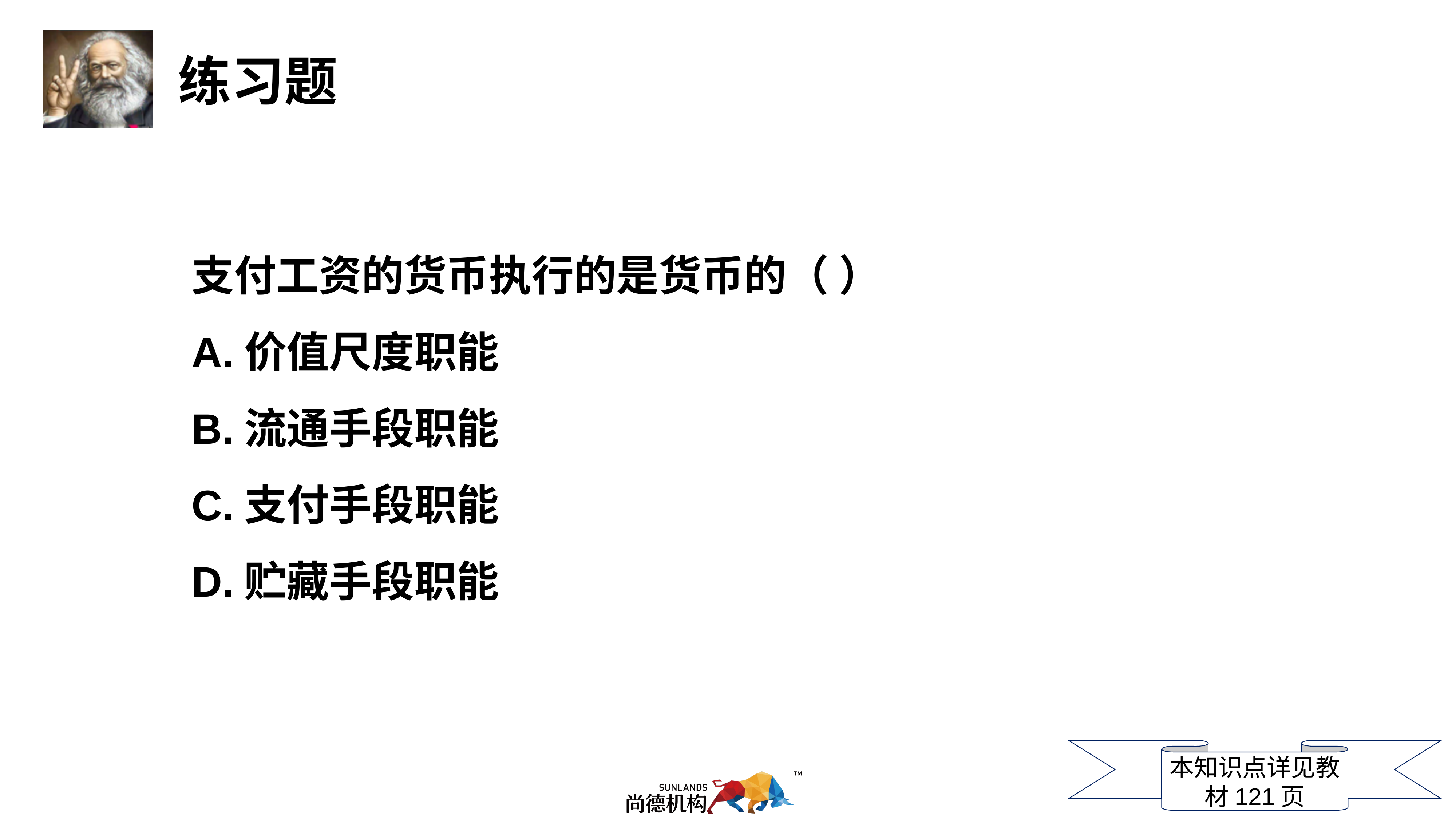

支付工资的货币执行的是货币的（ ）
A.价值尺度职能
B.流通手段职能
C.支付手段职能
D.贮藏手段职能
本知识点详见教材121页